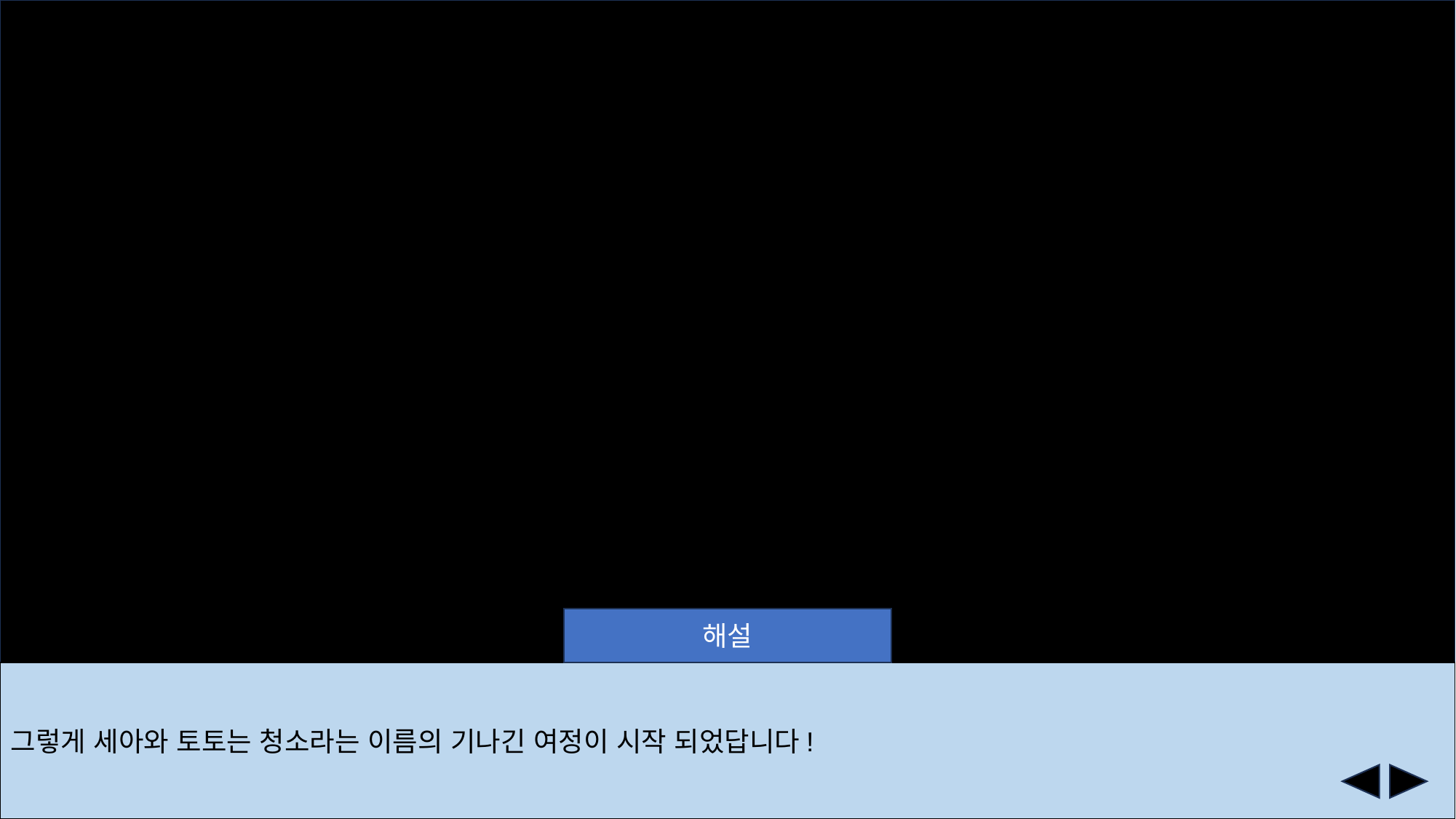

해설
그렇게 세아와 토토는 청소라는 이름의 기나긴 여정이 시작 되었답니다!